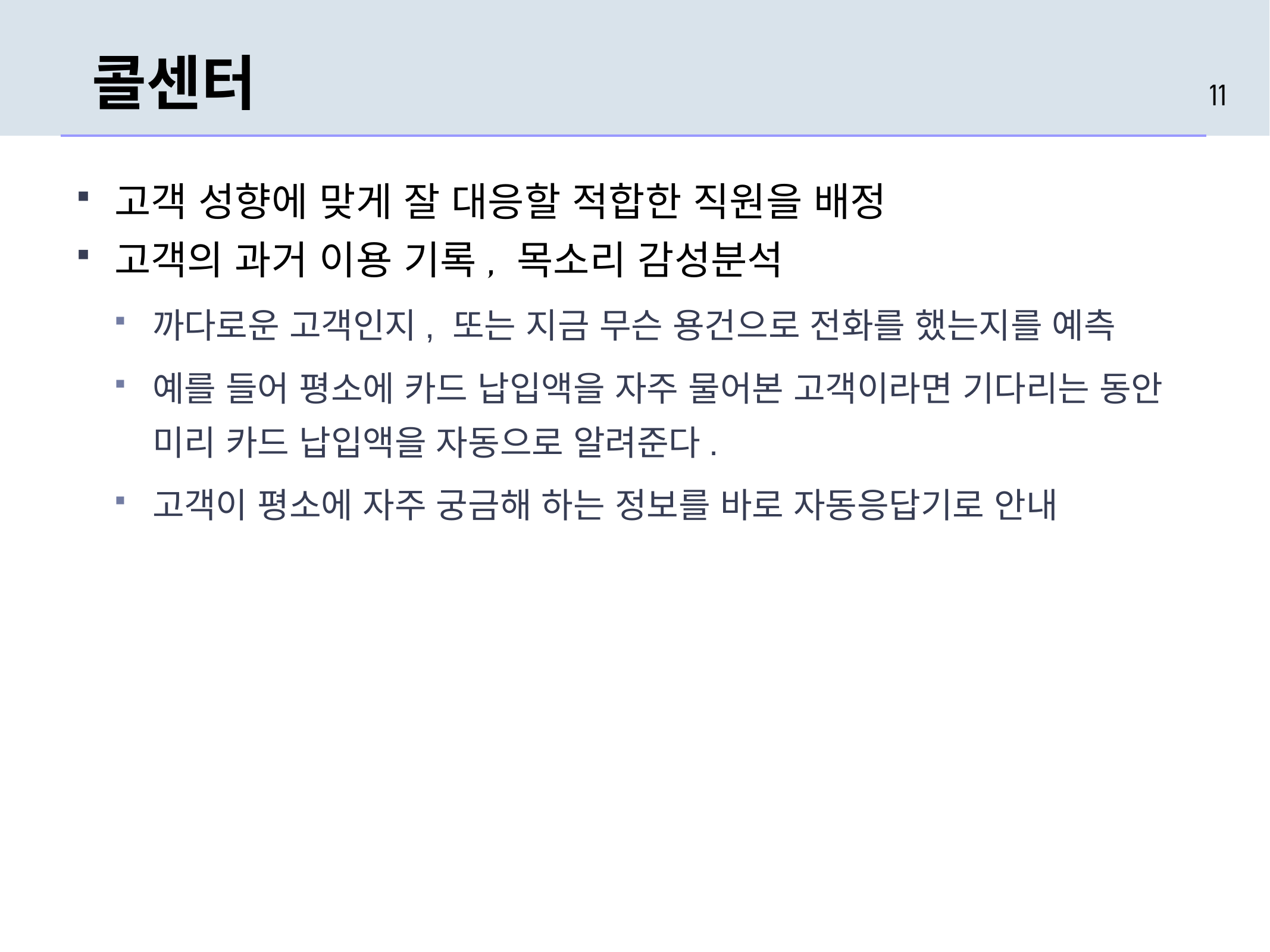

# 콜센터
11
고객 성향에 맞게 잘 대응할 적합한 직원을 배정
고객의 과거 이용 기록, 목소리 감성분석
까다로운 고객인지, 또는 지금 무슨 용건으로 전화를 했는지를 예측
예를 들어 평소에 카드 납입액을 자주 물어본 고객이라면 기다리는 동안 미리 카드 납입액을 자동으로 알려준다.
고객이 평소에 자주 궁금해 하는 정보를 바로 자동응답기로 안내